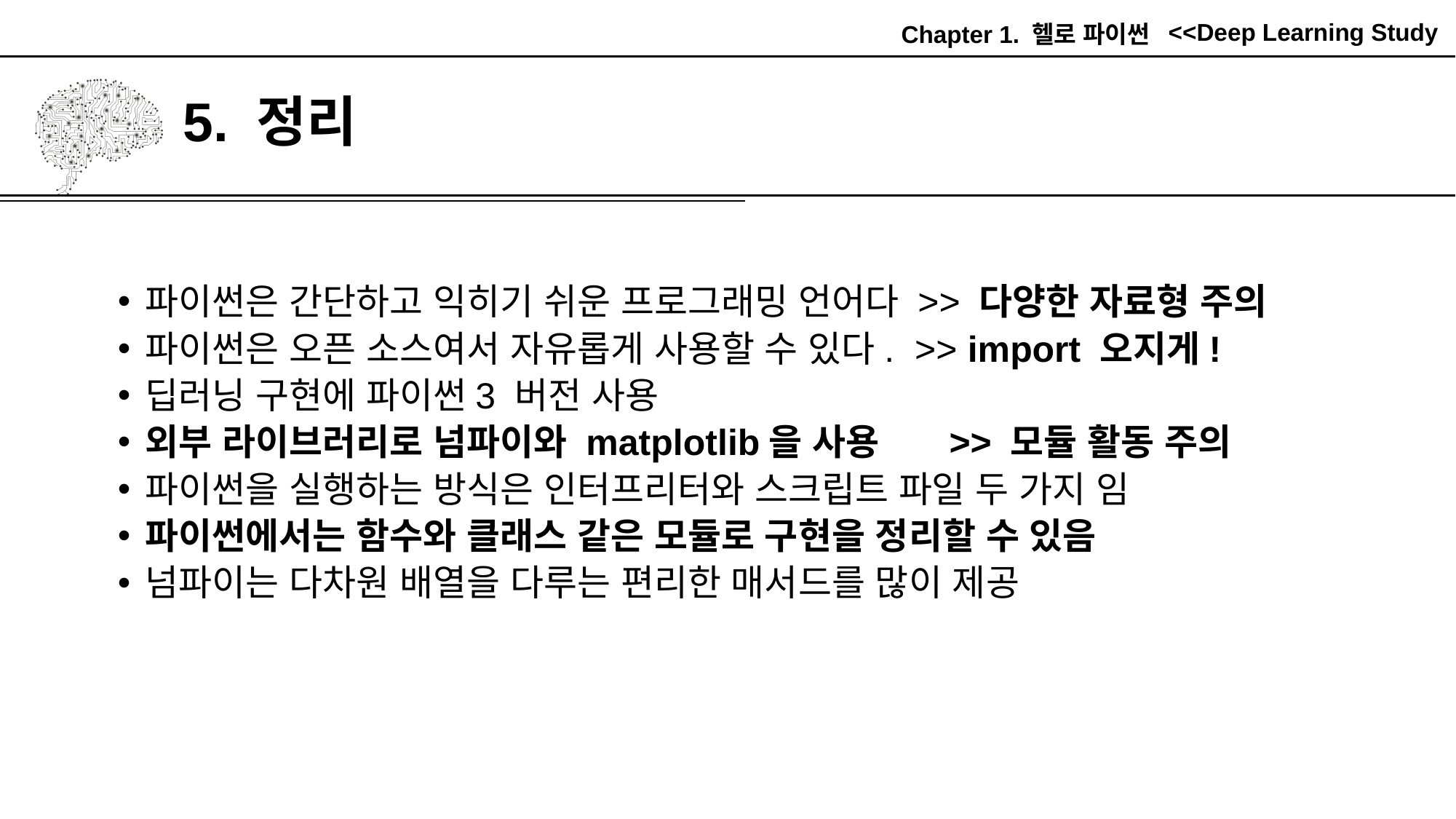

Chapter 1. 헬로 파이썬
# 5. 정리

파이썬은 간단하고 익히기 쉬운 프로그래밍 언어다 >> 다양한 자료형 주의
파이썬은 오픈 소스여서 자유롭게 사용할 수 있다.  >> import 오지게!
딥러닝 구현에 파이썬3 버전 사용
외부 라이브러리로 넘파이와 matplotlib을 사용      >> 모듈 활동 주의
파이썬을 실행하는 방식은 인터프리터와 스크립트 파일 두 가지 임
파이썬에서는 함수와 클래스 같은 모듈로 구현을 정리할 수 있음
넘파이는 다차원 배열을 다루는 편리한 매서드를 많이 제공